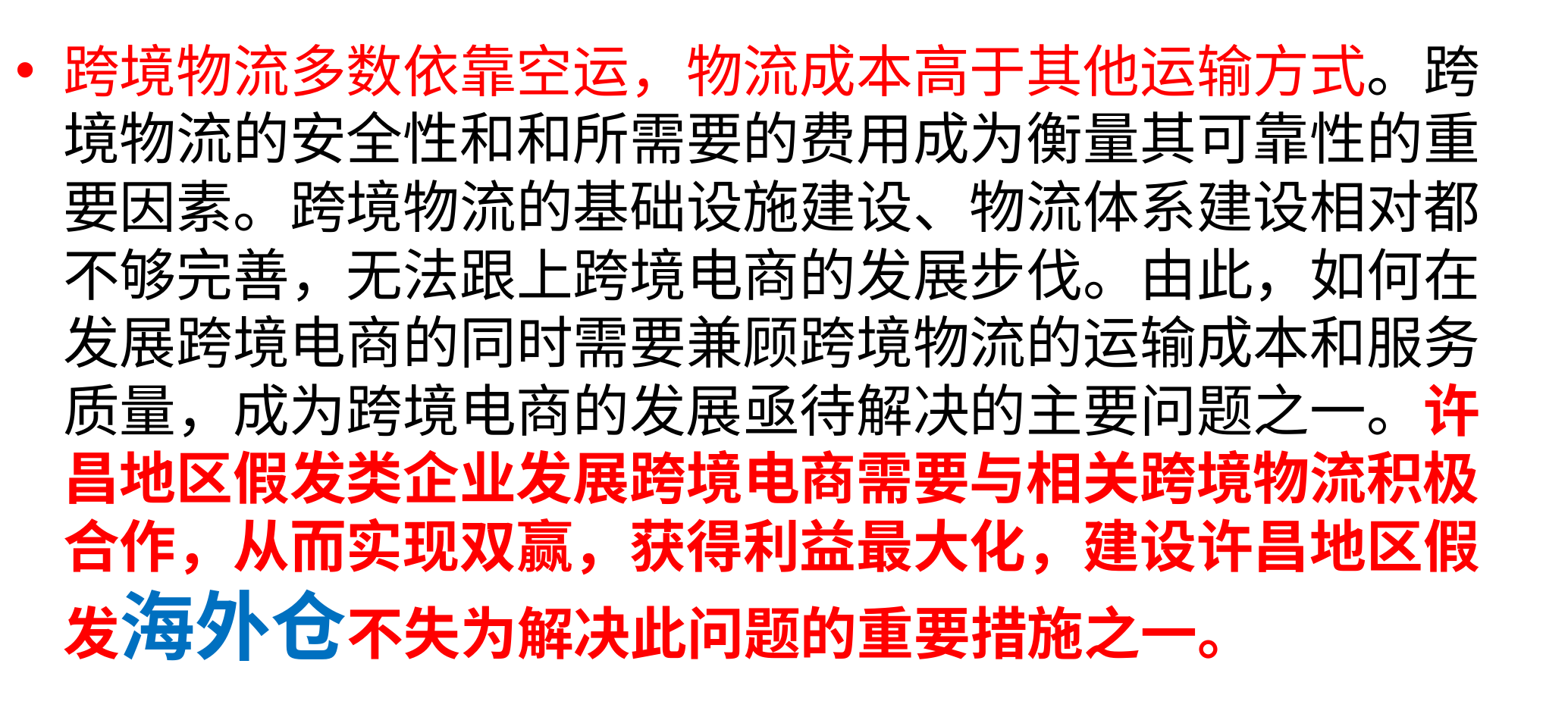

跨境物流多数依靠空运，物流成本高于其他运输方式。跨境物流的安全性和和所需要的费用成为衡量其可靠性的重要因素。跨境物流的基础设施建设、物流体系建设相对都不够完善，无法跟上跨境电商的发展步伐。由此，如何在发展跨境电商的同时需要兼顾跨境物流的运输成本和服务质量，成为跨境电商的发展亟待解决的主要问题之一。许昌地区假发类企业发展跨境电商需要与相关跨境物流积极合作，从而实现双赢，获得利益最大化，建设许昌地区假发海外仓不失为解决此问题的重要措施之一。